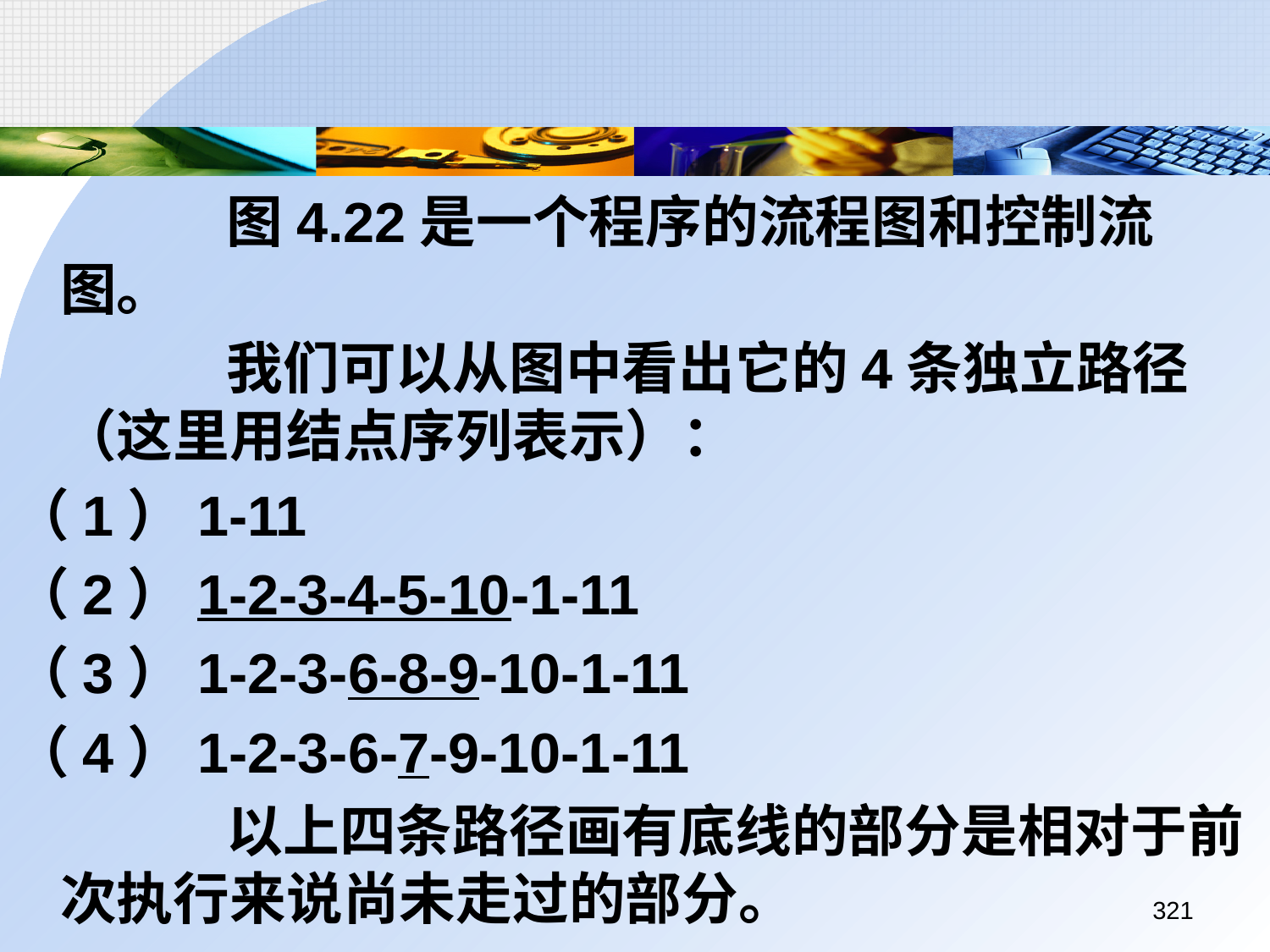

图4.22是一个程序的流程图和控制流图。
		  我们可以从图中看出它的4条独立路径（这里用结点序列表示）：
（1）1-11
（2）1-2-3-4-5-10-1-11
（3）1-2-3-6-8-9-10-1-11
（4）1-2-3-6-7-9-10-1-11
		  以上四条路径画有底线的部分是相对于前次执行来说尚未走过的部分。

321